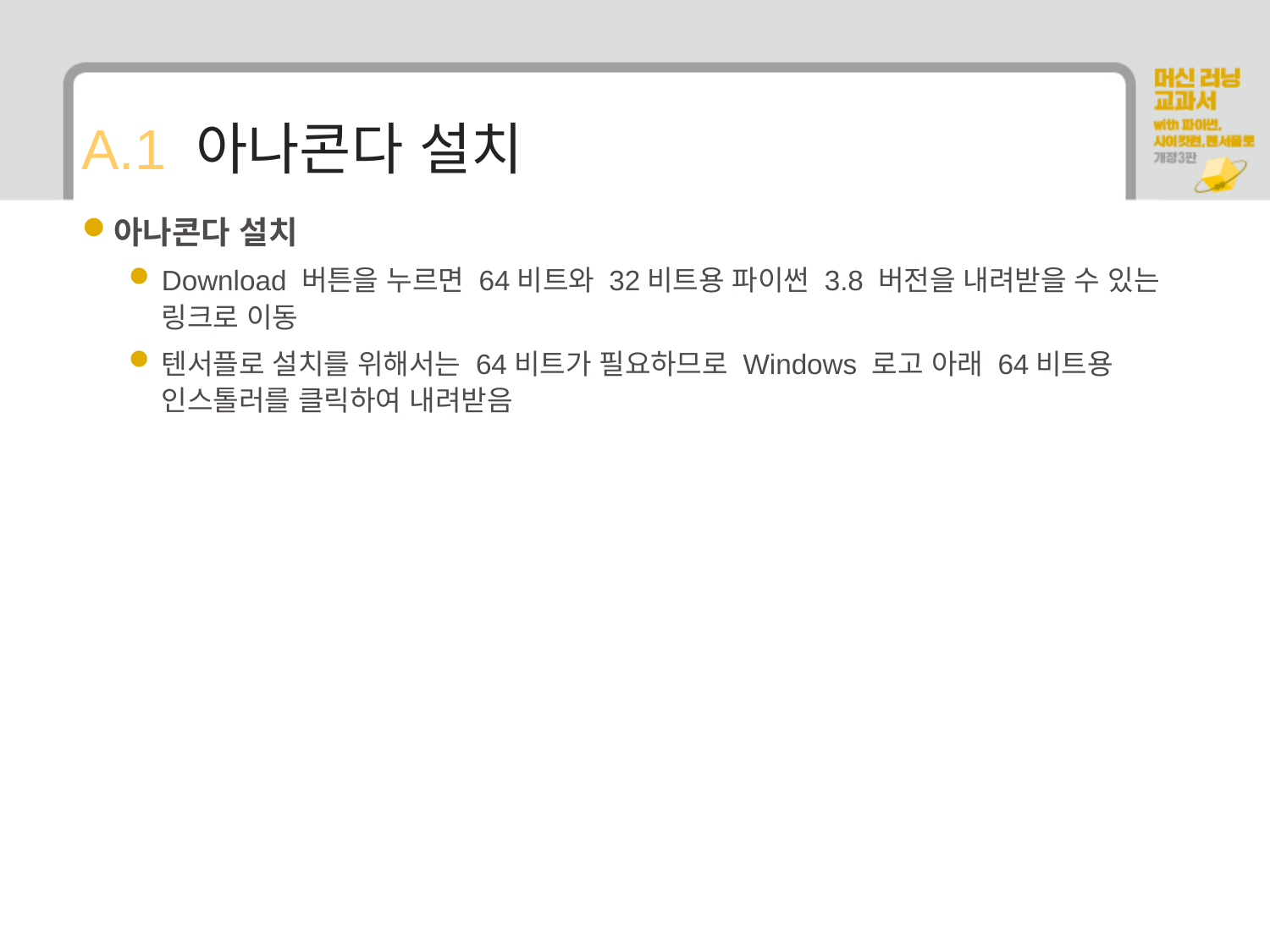

# A.1 아나콘다 설치
아나콘다 설치
Download 버튼을 누르면 64비트와 32비트용 파이썬 3.8 버전을 내려받을 수 있는 링크로 이동
텐서플로 설치를 위해서는 64비트가 필요하므로 Windows 로고 아래 64비트용 인스톨러를 클릭하여 내려받음